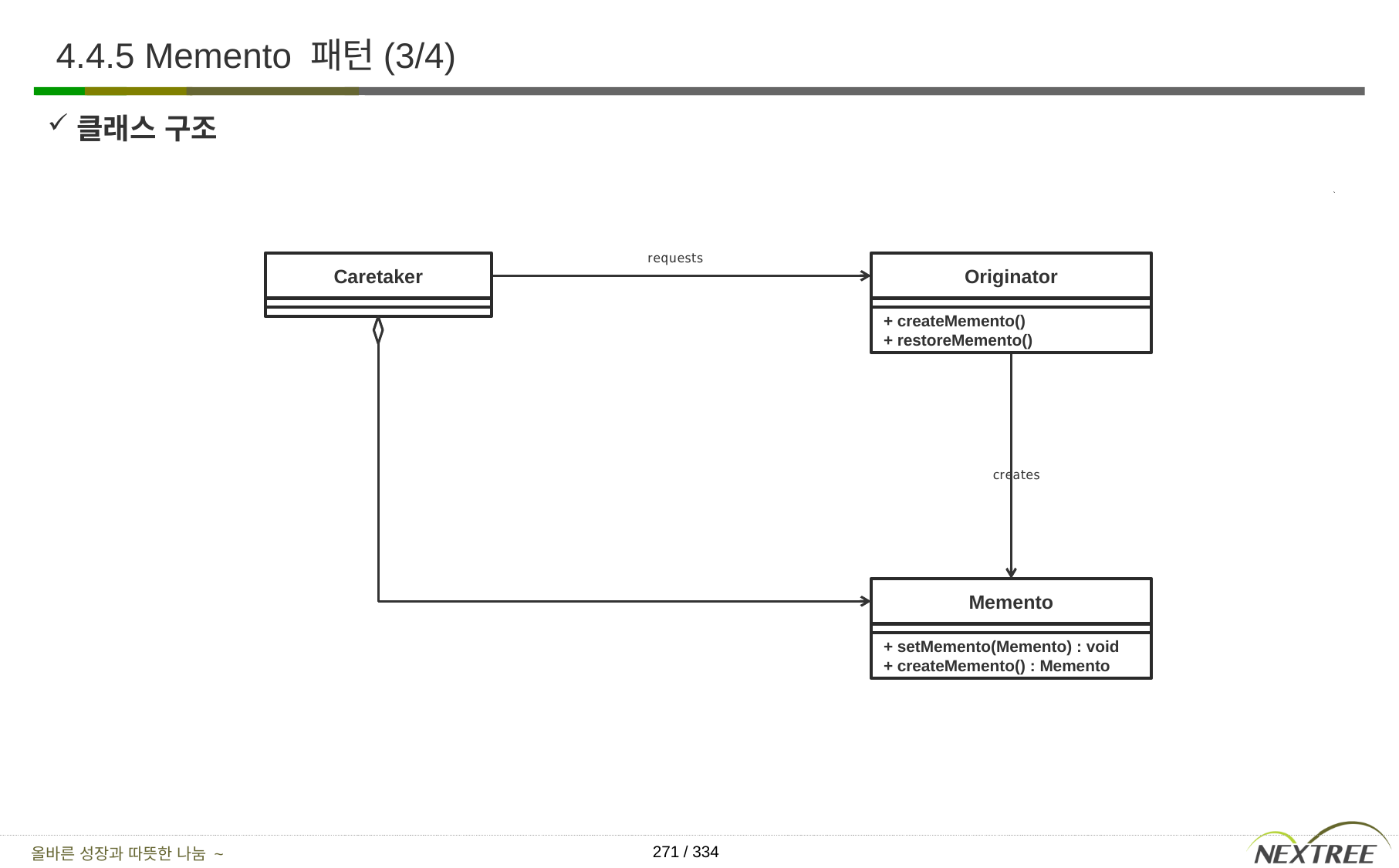

# 4.4.5 Memento 패턴(3/4)
클래스 구조
requests
Originator
Caretaker

+ createMemento()
+ restoreMemento()

creates
Memento

+ setMemento(Memento) : void
+ createMemento() : Memento